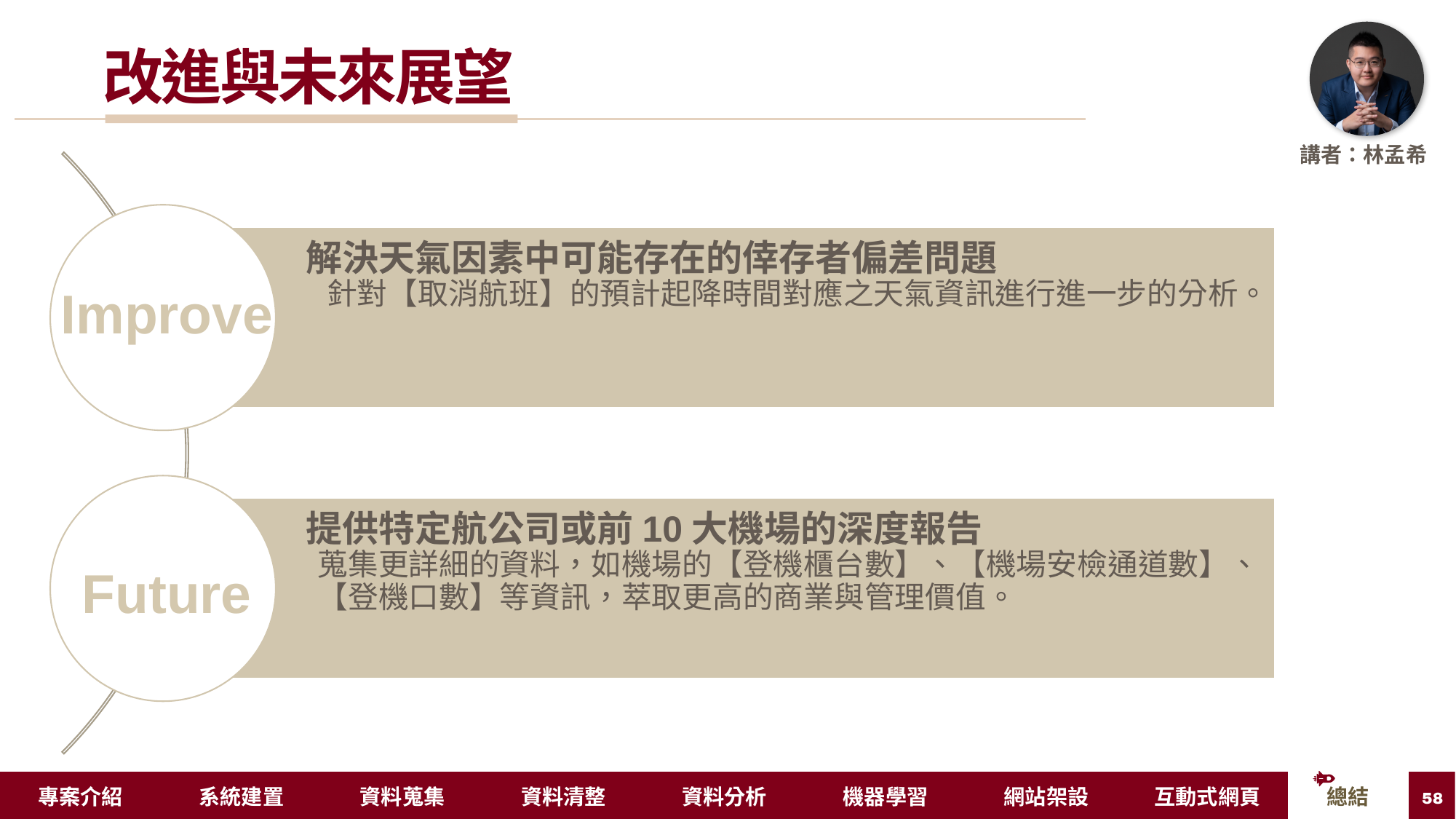

# 改進與未來展望

解決天氣因素中可能存在的倖存者偏差問題
  針對【取消航班】的預計起降時間對應之天氣資訊進行進一步的分析。
提供特定航公司或前10大機場的深度報告
蒐集更詳細的資料，如機場的【登機櫃台數】、【機場安檢通道數】、【登機口數】等資訊，萃取更高的商業與管理價值。
Improve
Future
58